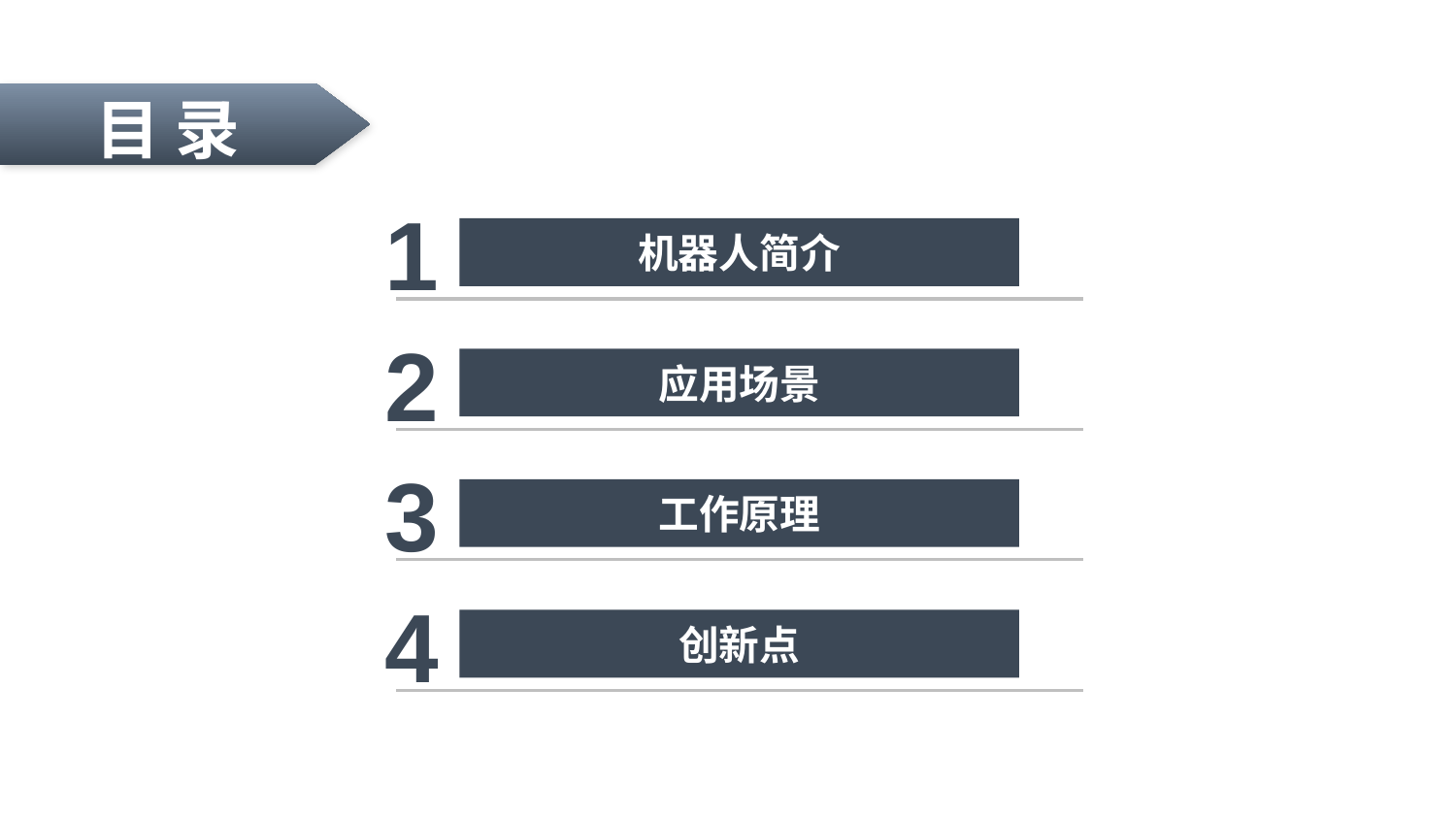

目 录
1
机器人简介
2
应用场景
3
工作原理
4
创新点